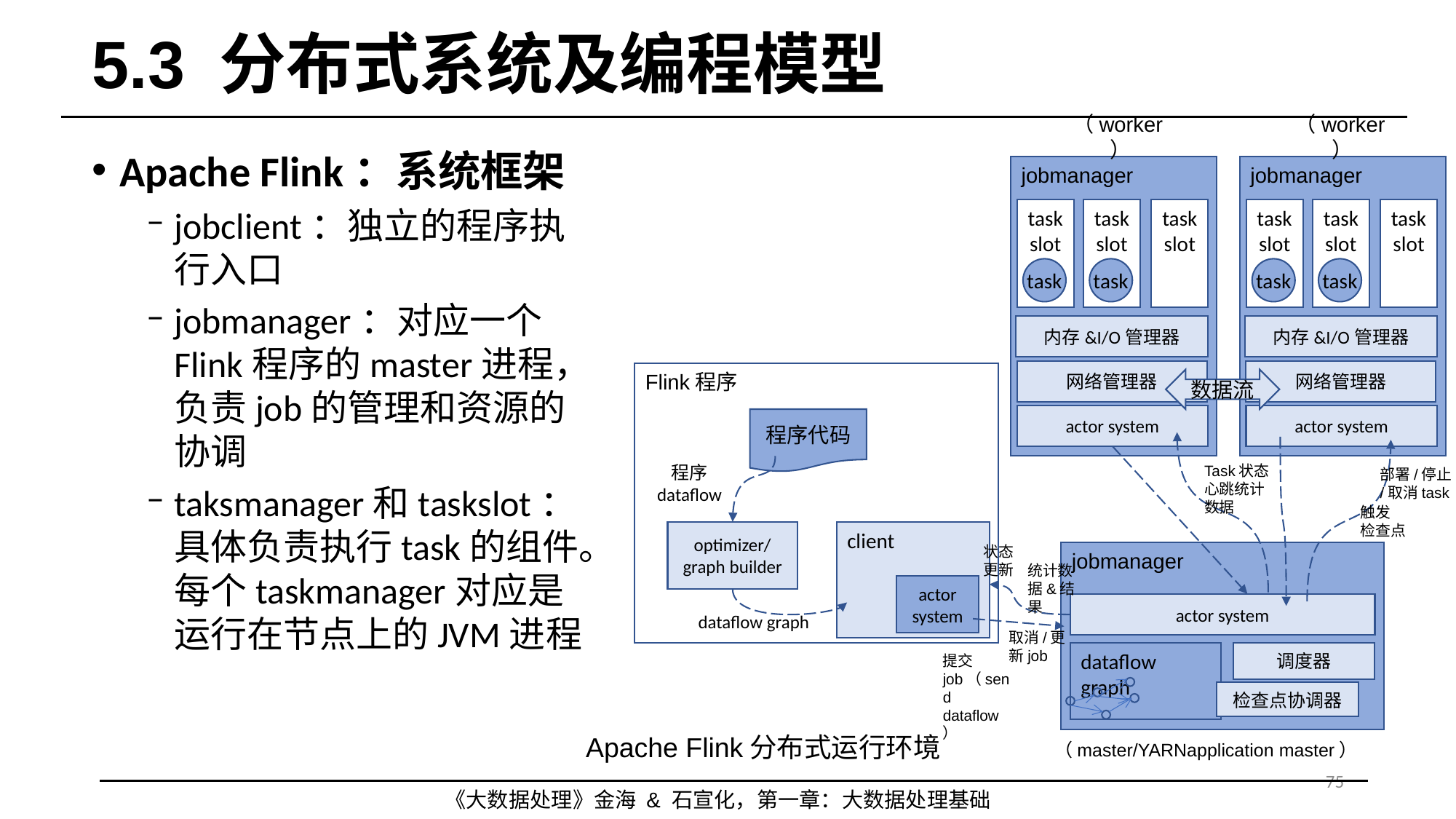

# 5.3 分布式系统及编程模型
（worker）
（worker）
jobmanager
task
slot
task
slot
task
slot

task
task
内存&I/O管理器
网络管理器
actor system
jobmanager
task
slot
task
slot
task
slot

task
task
内存&I/O管理器
网络管理器
actor system
数据流
Apache Flink：系统框架
jobclient：独立的程序执行入口
jobmanager：对应一个Flink程序的master进程，负责job的管理和资源的协调
taksmanager和taskslot：具体负责执行task的组件。每个taskmanager对应是运行在节点上的JVM进程

Flink程序
程序代码
程序
dataflow
client
optimizer/
graph builder
actor
system
dataflow graph
Task状态
心跳统计
数据
部署/停止/取消task
触发
检查点
状态更新
jobmanager
actor system
dataflow graph
调度器
统计数据&结果
取消/更新job
提交job（send dataflow）

检查点协调器

Apache Flink分布式运行环境
（master/YARNapplication master）
75